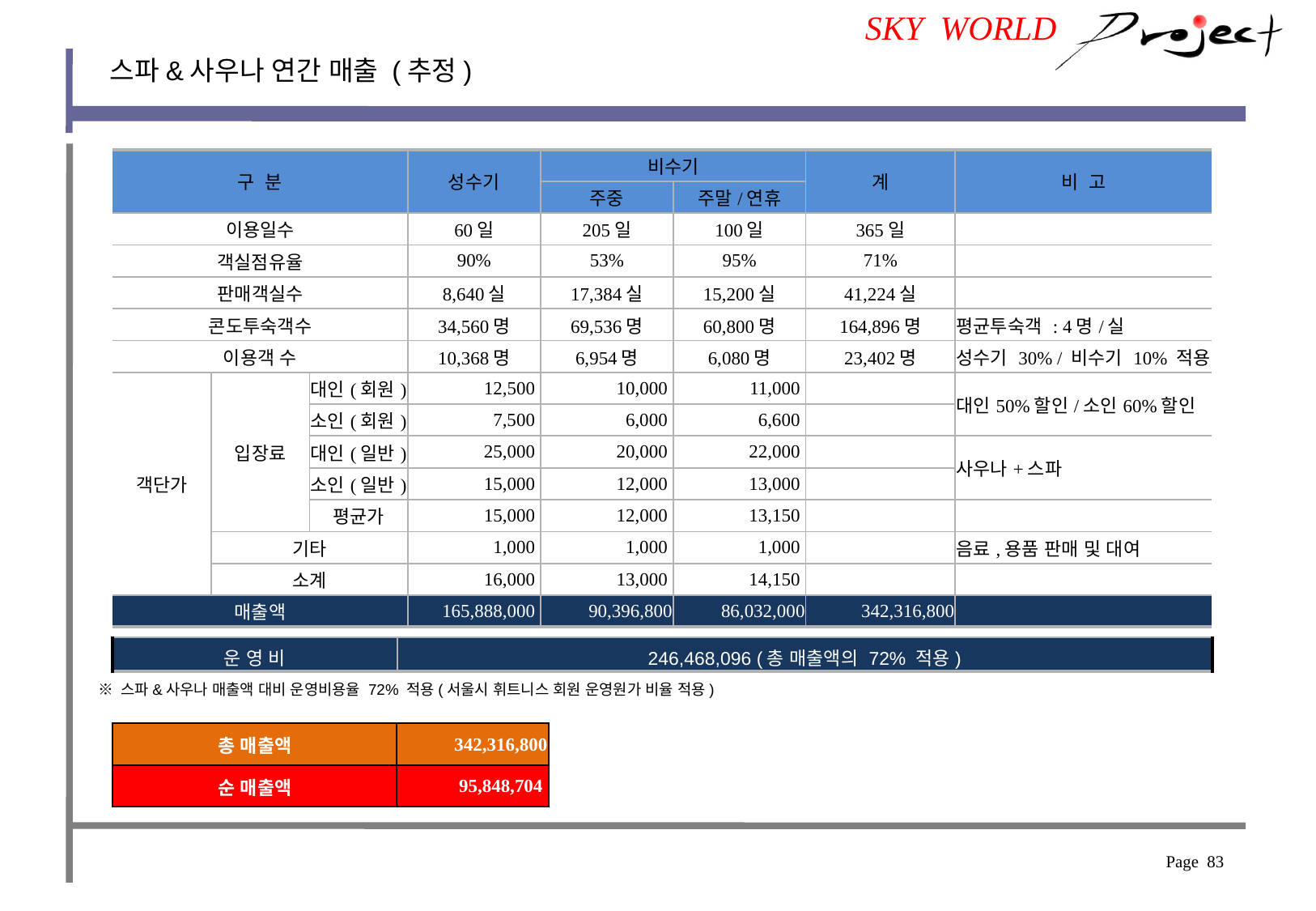

SKY  WORLD
스파&사우나 연간 매출 (추정)
| 구 분 |  |  | 성수기 | 비수기 |  | 계 | 비 고 |
| --- | --- | --- | --- | --- | --- | --- | --- |
|  |  |  |  | 주중 | 주말/연휴 |  |  |
| 이용일수 |  |  | 60일 | 205일 | 100일 | 365일 |  |
| 객실점유율 |  |  | 90% | 53% | 95% | 71% |  |
| 판매객실수 |  |  | 8,640실 | 17,384실 | 15,200실 | 41,224실 |  |
| 콘도투숙객수 |  |  | 34,560명 | 69,536명 | 60,800명 | 164,896명 | 평균투숙객 : 4명/실 |
| 이용객 수 |  |  | 10,368명 | 6,954명 | 6,080명 | 23,402명 | 성수기 30% / 비수기 10% 적용 |
| 객단가 | 입장료 | 대인(회원) | 12,500 | 10,000 | 11,000 |  | 대인50%할인/소인60%할인 |
|  |  | 소인(회원) | 7,500 | 6,000 | 6,600 |  |  |
|  |  | 대인(일반) | 25,000 | 20,000 | 22,000 |  | 사우나+스파 |
|  |  | 소인(일반) | 15,000 | 12,000 | 13,000 |  |  |
|  |  | 평균가 | 15,000 | 12,000 | 13,150 |  |  |
|  | 기타 |  | 1,000 | 1,000 | 1,000 |  | 음료,용품 판매 및 대여 |
|  | 소계 |  | 16,000 | 13,000 | 14,150 |  |  |
| 매출액 |  |  | 165,888,000 | 90,396,800 | 86,032,000 | 342,316,800 |  |
| 운 영 비 | 246,468,096 (총 매출액의 72% 적용) |
| --- | --- |
※ 스파&사우나 매출액 대비 운영비용율 72% 적용(서울시 휘트니스 회원 운영원가 비율 적용)
| 총 매출액 | 342,316,800 |
| --- | --- |
| 순 매출액 | 95,848,704 |